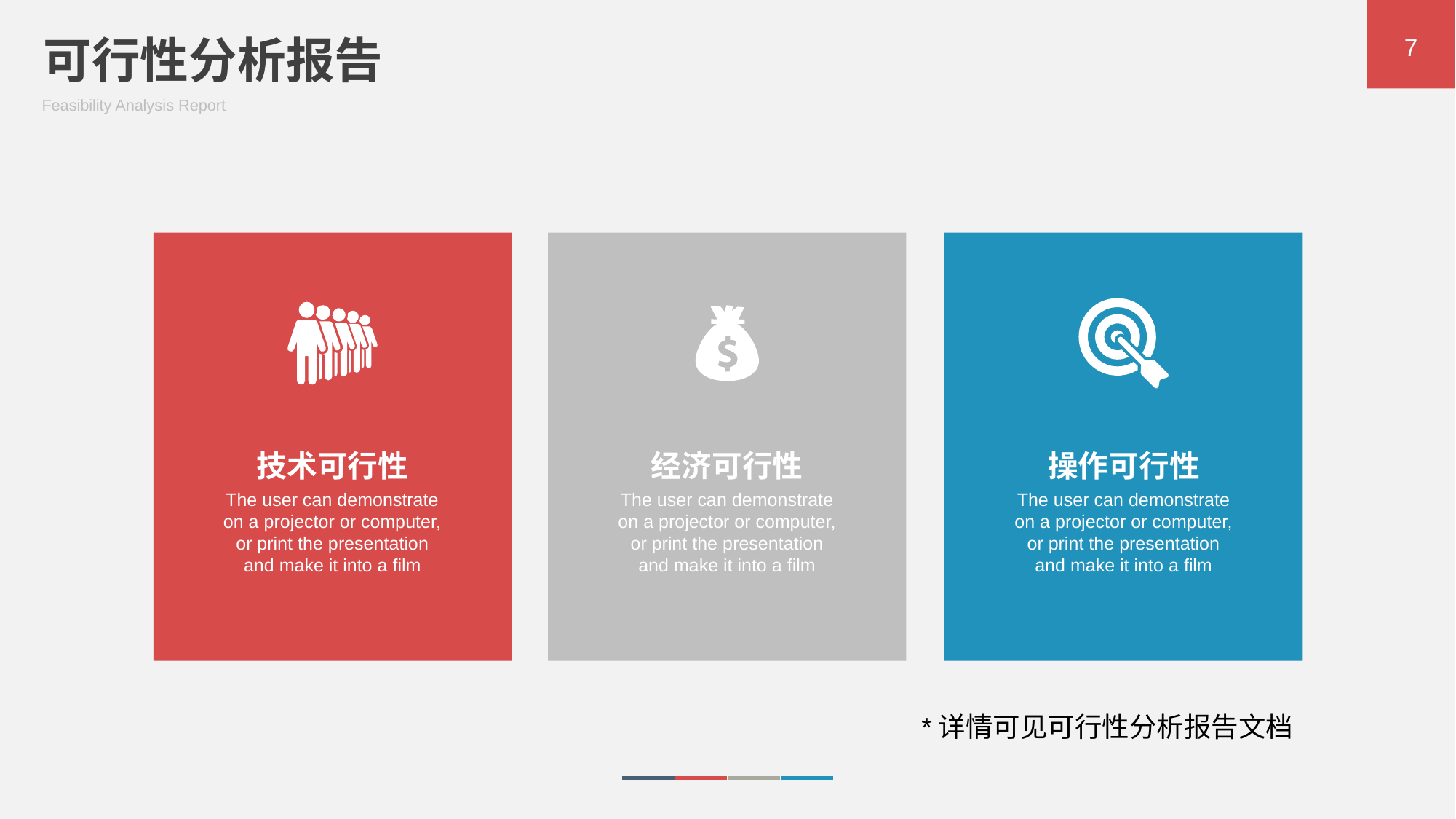

可行性分析报告
Feasibility Analysis Report
7

技术可行性
The user can demonstrate on a projector or computer, or print the presentation and make it into a film

操作可行性
The user can demonstrate on a projector or computer, or print the presentation and make it into a film

经济可行性
The user can demonstrate on a projector or computer, or print the presentation and make it into a film
*详情可见可行性分析报告文档